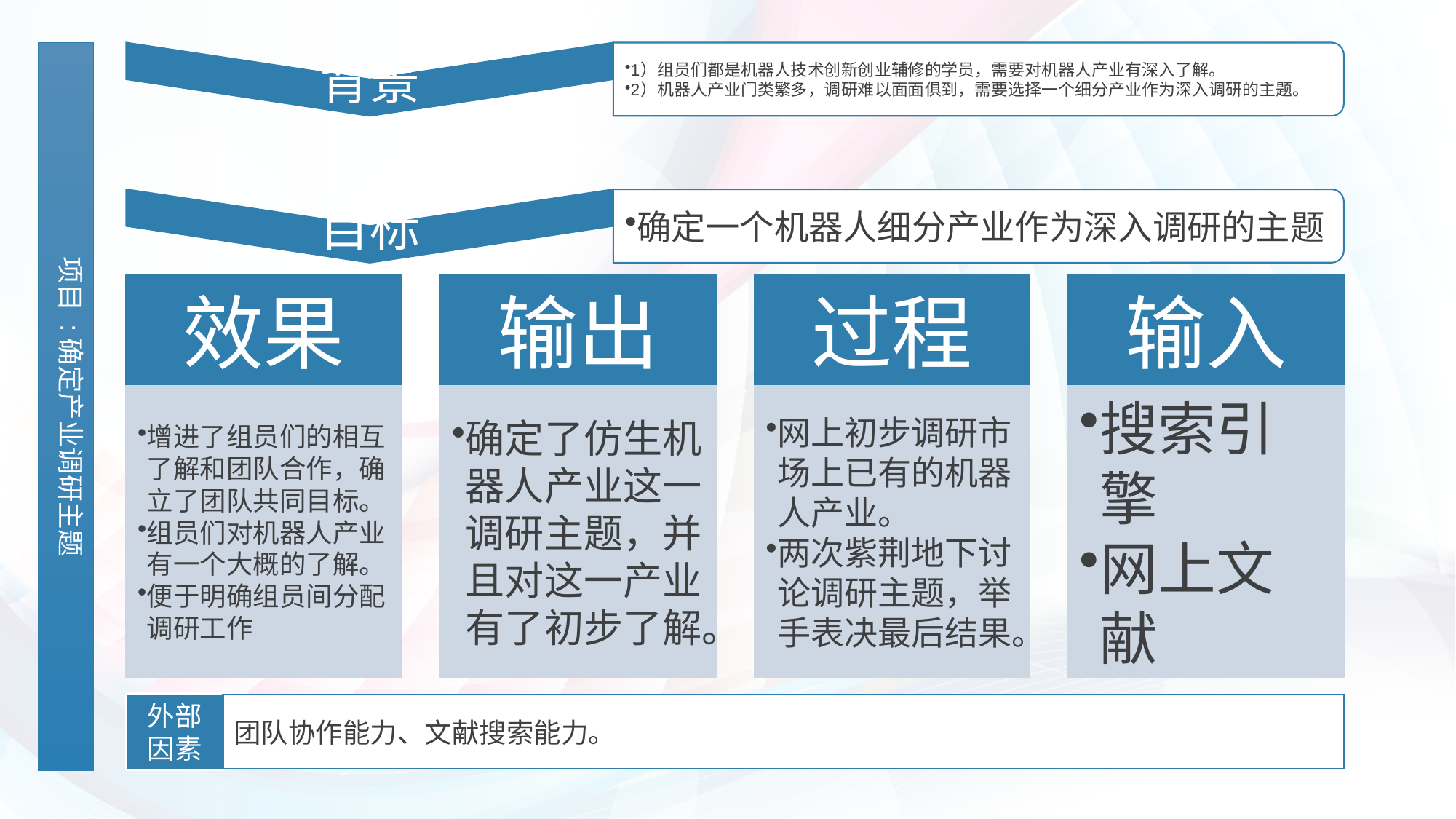

项目 :确定产业调研主题
背景
目标
1）组员们都是机器人技术创新创业辅修的学员，需要对机器人产业有深入了解。
确定一个机器人细分产业作为深入调研的主题
2）机器人产业门类繁多，调研难以面面俱到，需要选择一个细分产业作为深入调研的主题。
效果
增进了组员们的相互了解和团队合作，确立了团队共同目标。
输出
过程
输入
搜索引擎
组员们对机器人产业有一个大概的了解。
便于明确组员间分配调研工作
网上文献
外部因素
团队协作能力、文献搜索能力。